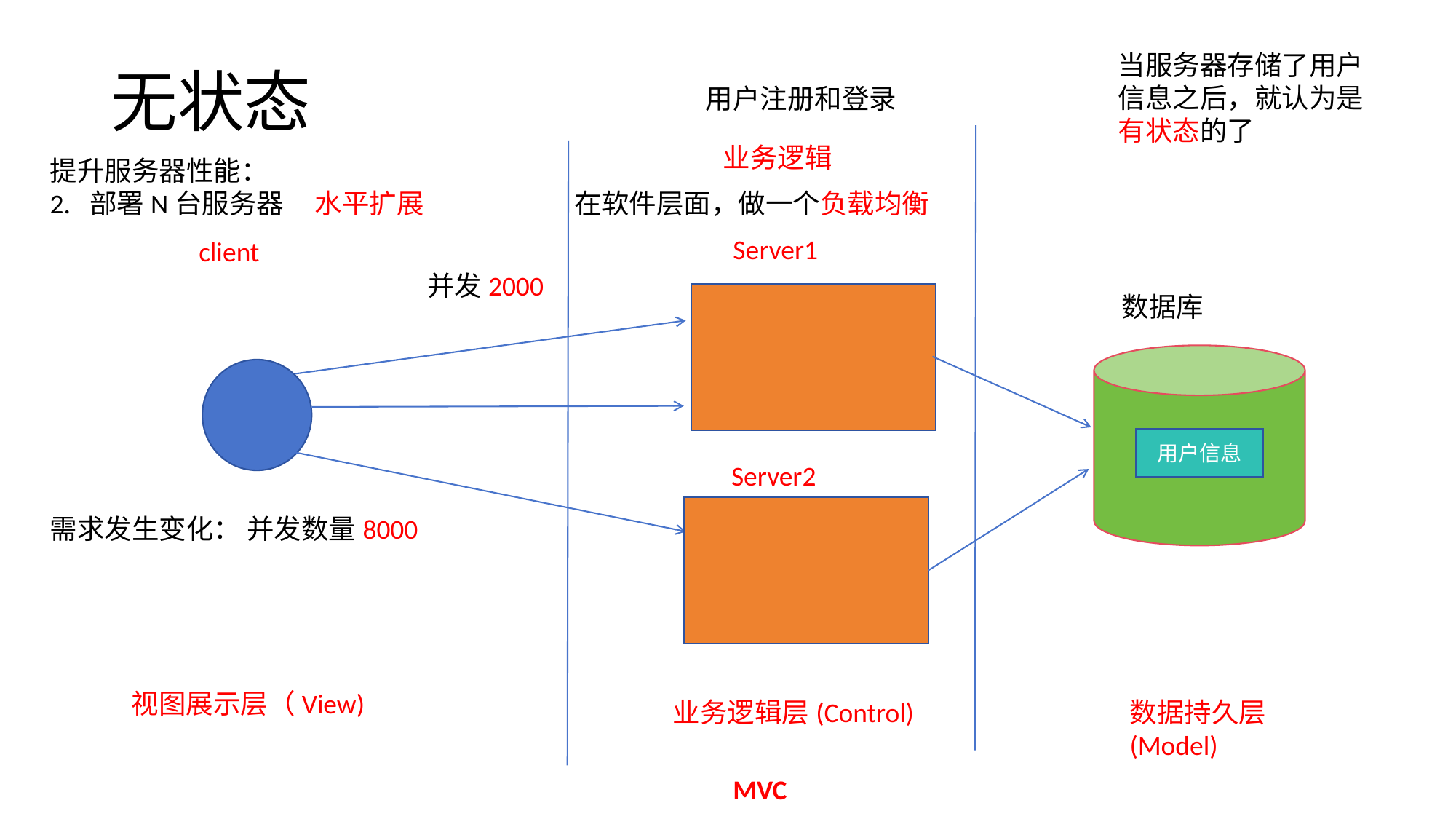

# 无状态
当服务器存储了用户信息之后，就认为是有状态的了
用户注册和登录
业务逻辑
提升服务器性能：
2.  部署N台服务器     水平扩展
在软件层面，做一个负载均衡
Server1
client
并发2000

数据库

用户信息
Server2

需求发生变化： 并发数量8000
视图展示层（View)
业务逻辑层(Control)
数据持久层(Model)
MVC